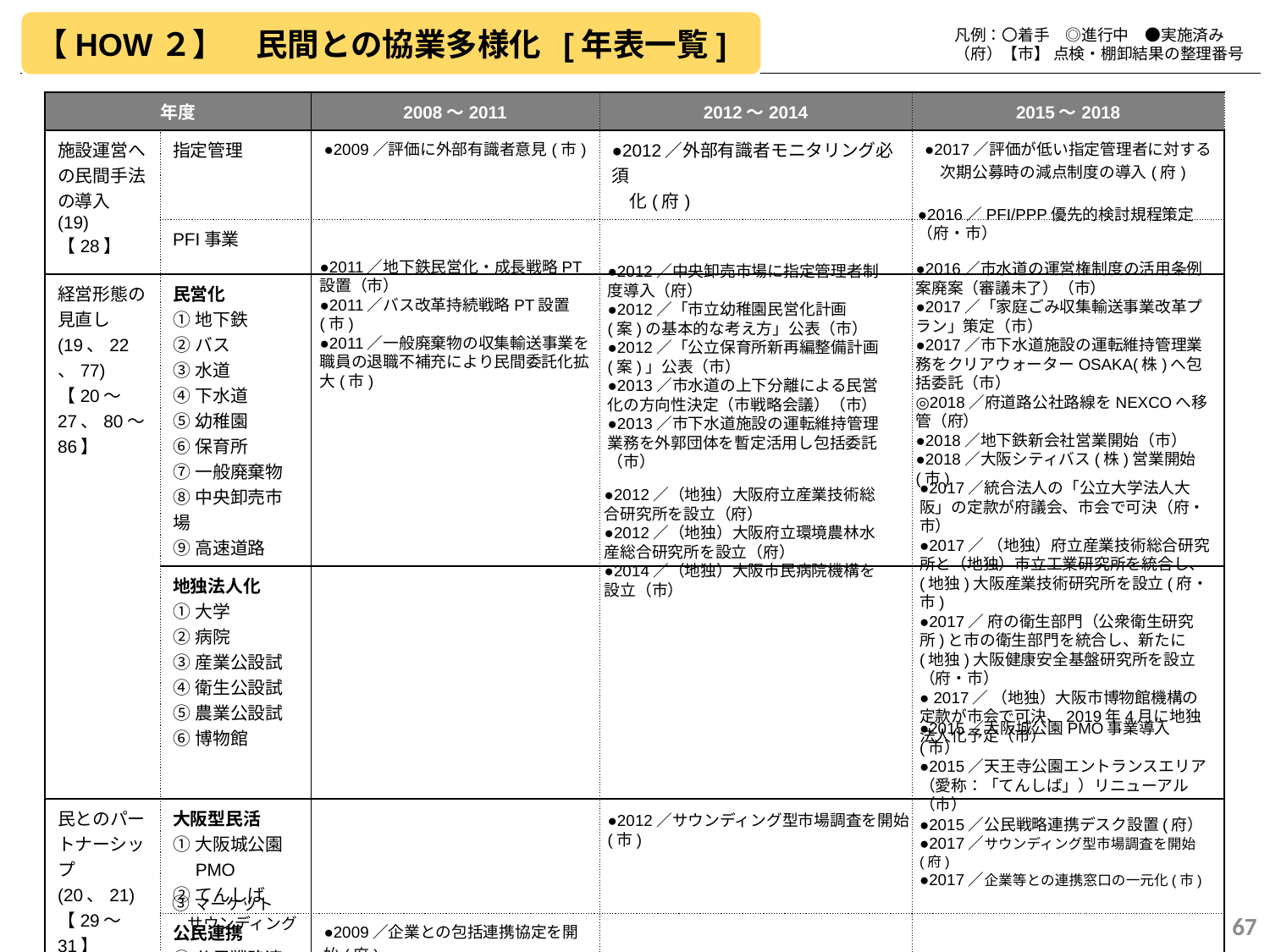

【HOW２】　民間との協業多様化  [年表一覧]
　　　　凡例：〇着手　◎進行中　●実施済み
　　　　（府）【市】 点検・棚卸結果の整理番号
| 年度 |  | 2008～2011 | 2012～2014 | 2015～2018 |
| --- | --- | --- | --- | --- |
| 施設運営への民間手法の導入 (19) 【28】 | 指定管理 | ●2009／評価に外部有識者意見(市) | ●2012／外部有識者モニタリング必須 　化(府) | ●2017／評価が低い指定管理者に対する 　次期公募時の減点制度の導入(府) |
|  | PFI事業 |  |  |  |
| 経営形態の見直し (19、22、77) 【20～27、80～86】 | 民営化 ①地下鉄 ②バス ③水道 ④下水道 ⑤幼稚園 ⑥保育所 ⑦一般廃棄物 ⑧中央卸売市場 ⑨高速道路 |  |  |  |
|  | 地独法人化 ①大学 ②病院 ③産業公設試 ④衛生公設試 ⑤農業公設試 ⑥博物館 |  |  |  |
| 民とのパートナーシップ (20、21) 【29～31】 | 大阪型民活 ①大阪城公園 　PMO ②てんしば |  |  |  |
|  | 公民連携 ①公民戦略連携 　デスク ②包括連携協定 | ●2009／企業との包括連携協定を開始(府) |  |  |
●2016／PFI/PPP優先的検討規程策定（府・市）
●2011／地下鉄民営化・成長戦略PT設置（市）
●2011／バス改革持続戦略PT設置(市)
●2011／一般廃棄物の収集輸送事業を職員の退職不補充により民間委託化拡大(市)
●2016／市水道の運営権制度の活用条例案廃案（審議未了）（市）
●2017／「家庭ごみ収集輸送事業改革プラン」策定（市）
●2017／市下水道施設の運転維持管理業務をクリアウォーターOSAKA(株)へ包括委託（市）
◎2018／府道路公社路線をNEXCOへ移管（府）
●2018／地下鉄新会社営業開始（市）
●2018／大阪シティバス(株)営業開始(市)

●2012／中央卸売市場に指定管理者制度導入（府）
●2012／「市立幼稚園民営化計画(案)の基本的な考え方」公表（市）
●2012／「公立保育所新再編整備計画(案)」公表（市）
●2013／市水道の上下分離による民営化の方向性決定（市戦略会議）（市）
●2013／市下水道施設の運転維持管理業務を外郭団体を暫定活用し包括委託（市）

●2017／統合法人の「公立大学法人大阪」の定款が府議会、市会で可決（府・市）
●2017／ （地独）府立産業技術総合研究所と（地独）市立工業研究所を統合し、(地独)大阪産業技術研究所を設立(府・市)
●2017／ 府の衛生部門（公衆衛生研究所)と市の衛生部門を統合し、新たに(地独)大阪健康安全基盤研究所を設立（府・市）
● 2017／ （地独）大阪市博物館機構の定款が市会で可決、2019年4月に地独法人化予定（市）
●2012／（地独）大阪府立産業技術総合研究所を設立（府）
●2012／（地独）大阪府立環境農林水産総合研究所を設立（府）
●2014／（地独）大阪市民病院機構を設立（市）

●2015／大阪城公園PMO事業導入(市）
●2015／天王寺公園エントランスエリア
（愛称：「てんしば」）リニューアル（市）

●2012／サウンディング型市場調査を開始(市)
●2015／公民戦略連携デスク設置(府）
●2017／サウンディング型市場調査を開始(府)
●2017／企業等との連携窓口の一元化(市)

③マーケット
   サウンディング
67